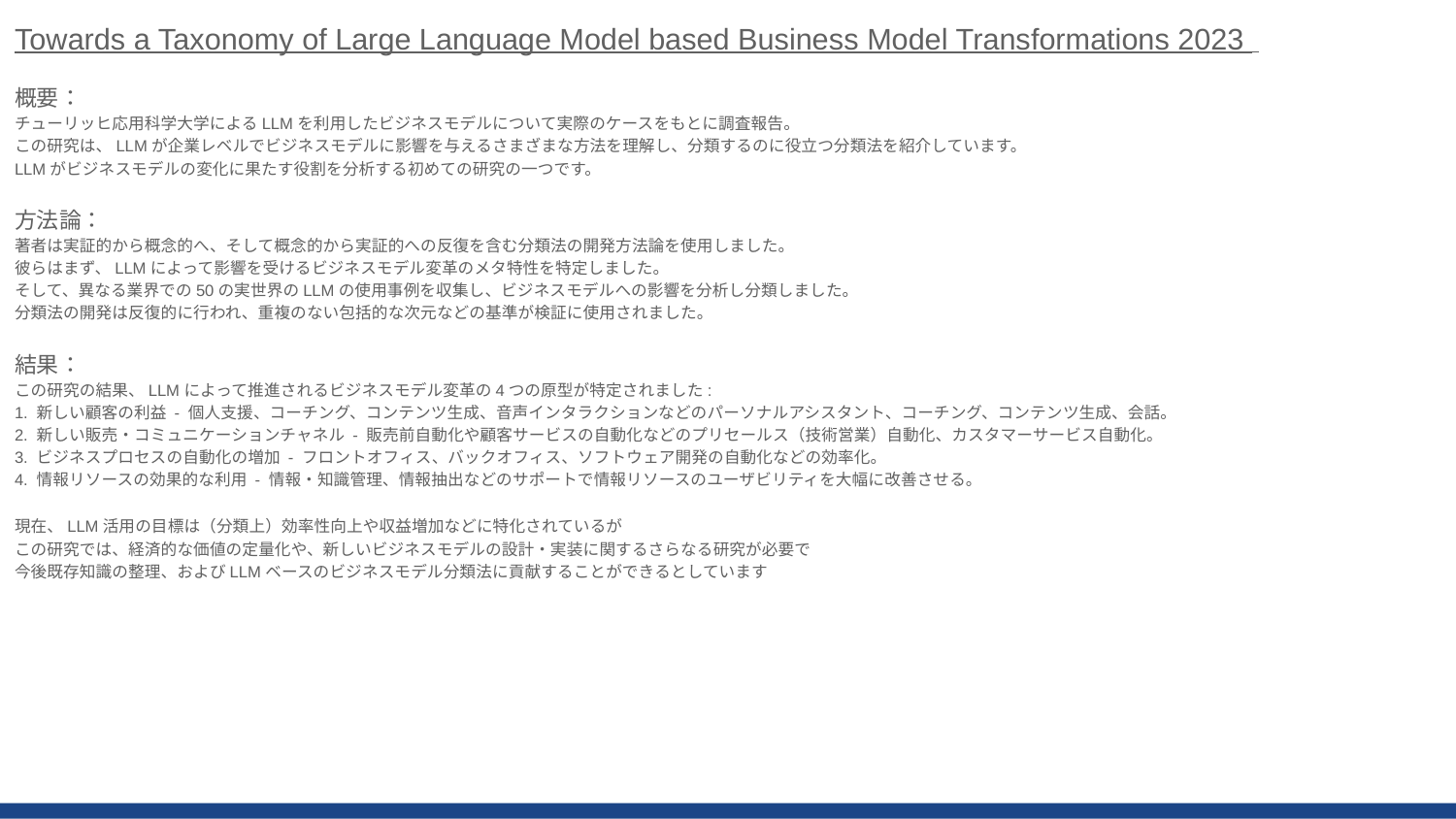

Towards a Taxonomy of Large Language Model based Business Model Transformations 2023
概要：
チューリッヒ応用科学大学によるLLMを利用したビジネスモデルについて実際のケースをもとに調査報告。
この研究は、LLMが企業レベルでビジネスモデルに影響を与えるさまざまな方法を理解し、分類するのに役立つ分類法を紹介しています。
LLMがビジネスモデルの変化に果たす役割を分析する初めての研究の一つです。
方法論：
著者は実証的から概念的へ、そして概念的から実証的への反復を含む分類法の開発方法論を使用しました。
彼らはまず、LLMによって影響を受けるビジネスモデル変革のメタ特性を特定しました。
そして、異なる業界での50の実世界のLLMの使用事例を収集し、ビジネスモデルへの影響を分析し分類しました。
分類法の開発は反復的に行われ、重複のない包括的な次元などの基準が検証に使用されました。
結果：
この研究の結果、LLMによって推進されるビジネスモデル変革の4つの原型が特定されました:
1. 新しい顧客の利益 - 個人支援、コーチング、コンテンツ生成、音声インタラクションなどのパーソナルアシスタント、コーチング、コンテンツ生成、会話。
2. 新しい販売・コミュニケーションチャネル - 販売前自動化や顧客サービスの自動化などのプリセールス（技術営業）自動化、カスタマーサービス自動化。
3. ビジネスプロセスの自動化の増加 - フロントオフィス、バックオフィス、ソフトウェア開発の自動化などの効率化。
4. 情報リソースの効果的な利用 - 情報・知識管理、情報抽出などのサポートで情報リソースのユーザビリティを大幅に改善させる。
現在、LLM活用の目標は（分類上）効率性向上や収益増加などに特化されているが
この研究では、経済的な価値の定量化や、新しいビジネスモデルの設計・実装に関するさらなる研究が必要で
今後既存知識の整理、およびLLMベースのビジネスモデル分類法に貢献することができるとしています